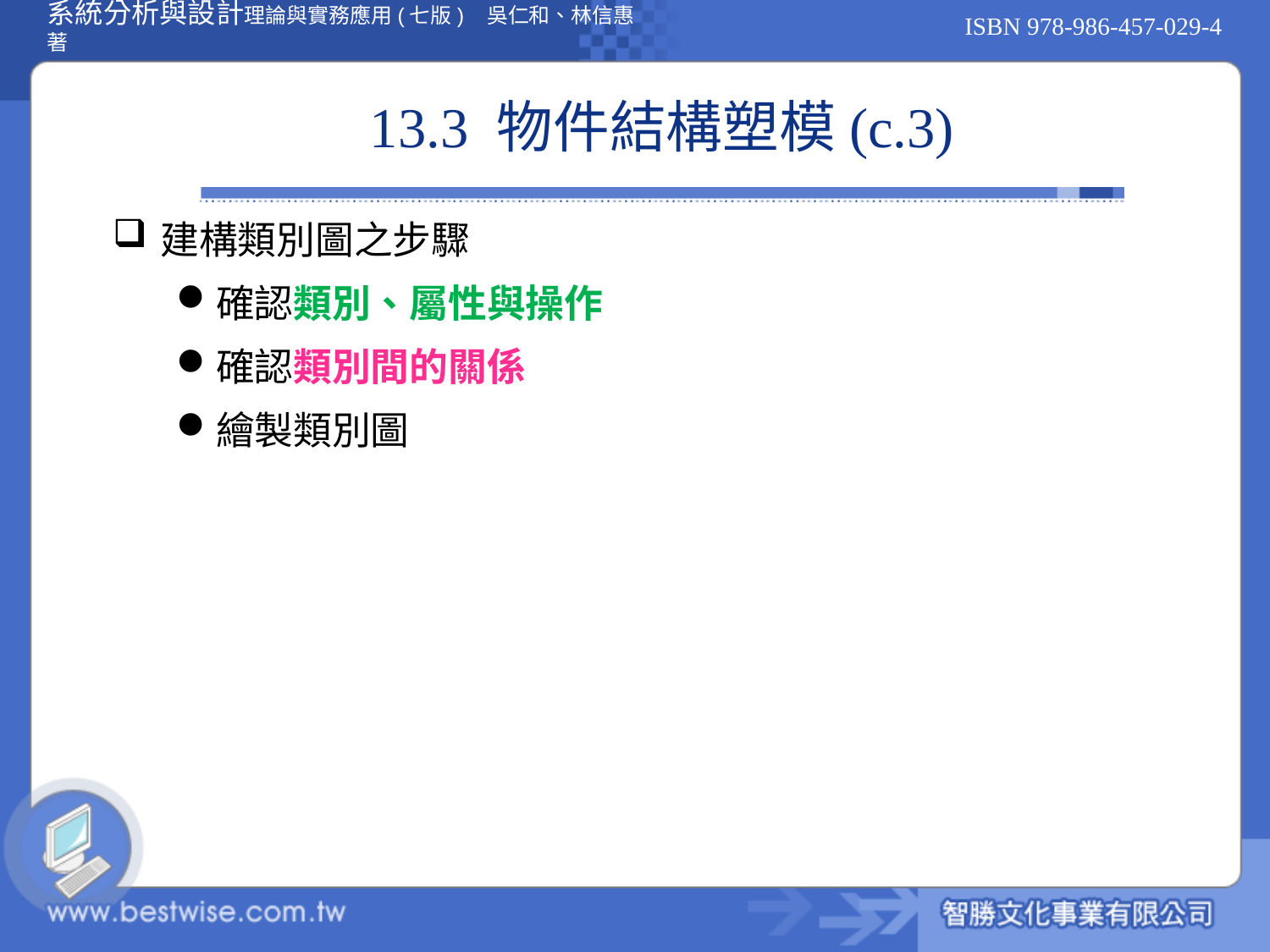

# 13.3 物件結構塑模(c.3)
建構類別圖之步驟
確認類別、屬性與操作
確認類別間的關係
繪製類別圖